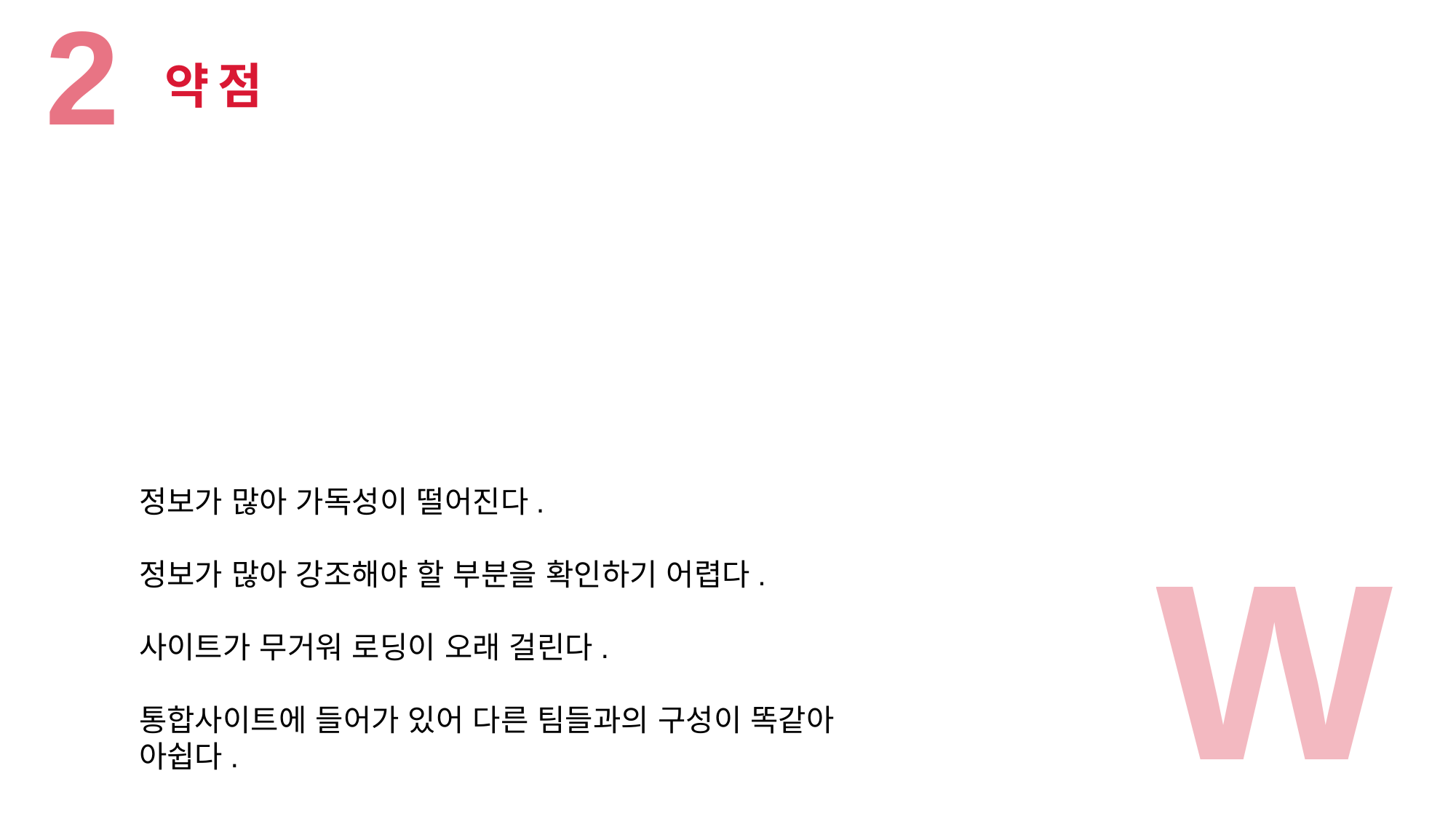

2
약점
정보가 많아 가독성이 떨어진다.

정보가 많아 강조해야 할 부분을 확인하기 어렵다.

사이트가 무거워 로딩이 오래 걸린다.

통합사이트에 들어가 있어 다른 팀들과의 구성이 똑같아 아쉽다.
W